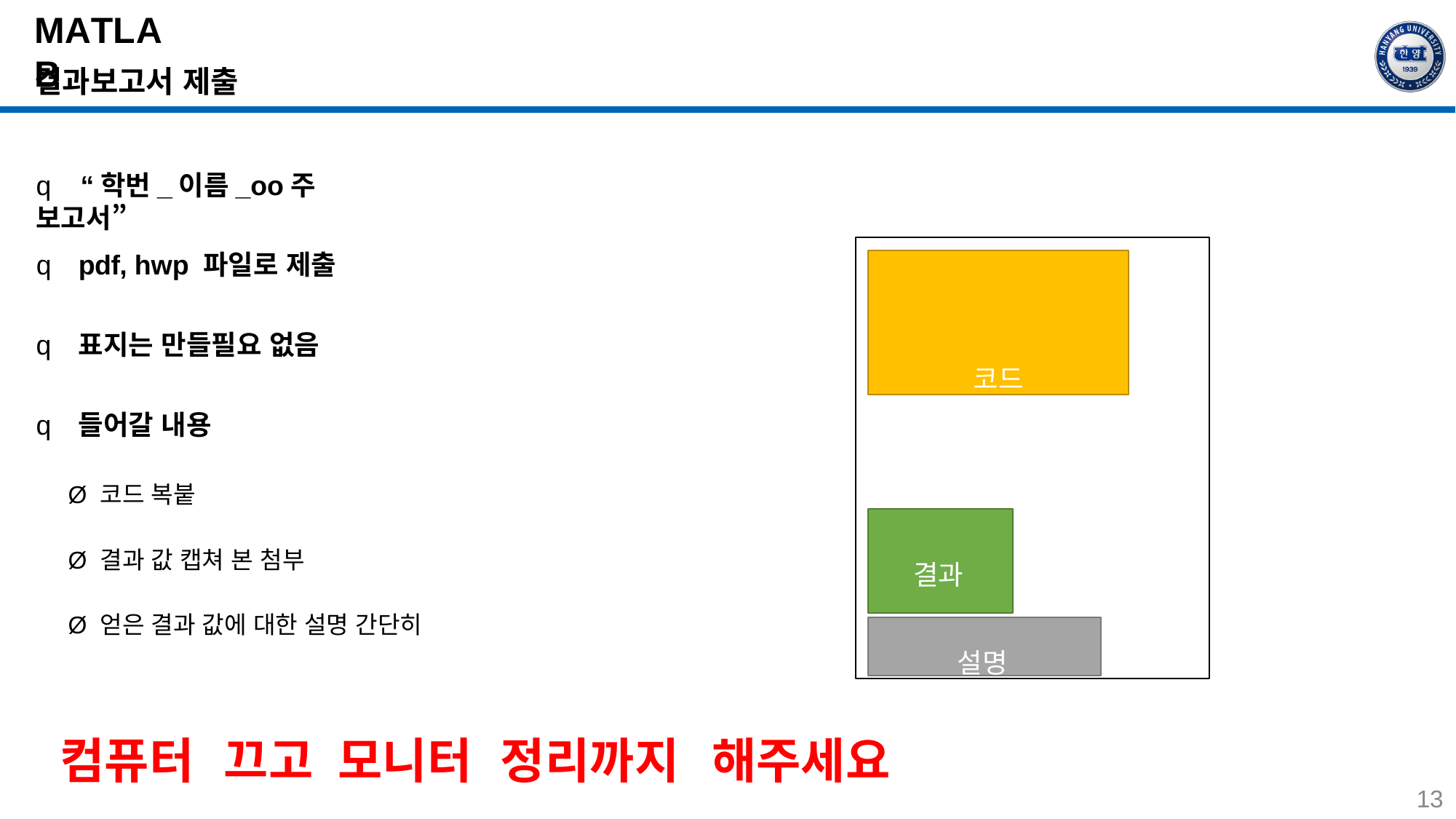

# MATLAB

결과보고서 제출

q	“학번_이름_oo주 보고서”

결과

설명
q	pdf, hwp 파일로 제출

코드
q	표지는 만들필요 없음
q	들어갈 내용
Ø 코드 복붙

Ø 결과 값 캡쳐 본 첨부
Ø 얻은 결과 값에 대한 설명 간단히

컴퓨터	끄고	모니터	정리까지	해주세요
13